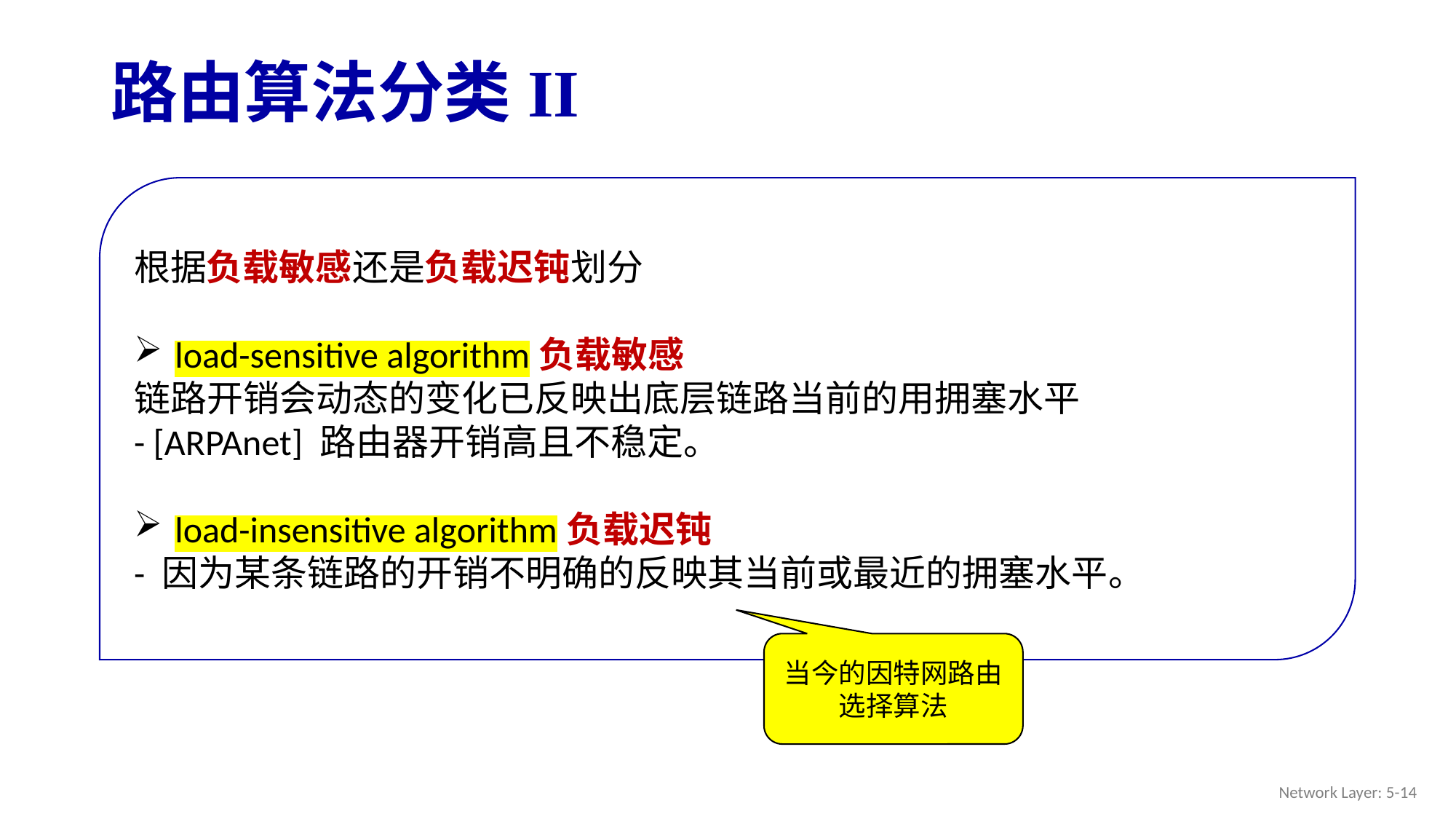

# 路由算法分类II
根据负载敏感还是负载迟钝划分

load-sensitive algorithm负载敏感
链路开销会动态的变化已反映出底层链路当前的用拥塞水平
- [ARPAnet] 路由器开销高且不稳定。

load-insensitive algorithm负载迟钝
- 因为某条链路的开销不明确的反映其当前或最近的拥塞水平。
当今的因特网路由选择算法
Network Layer: 5-14